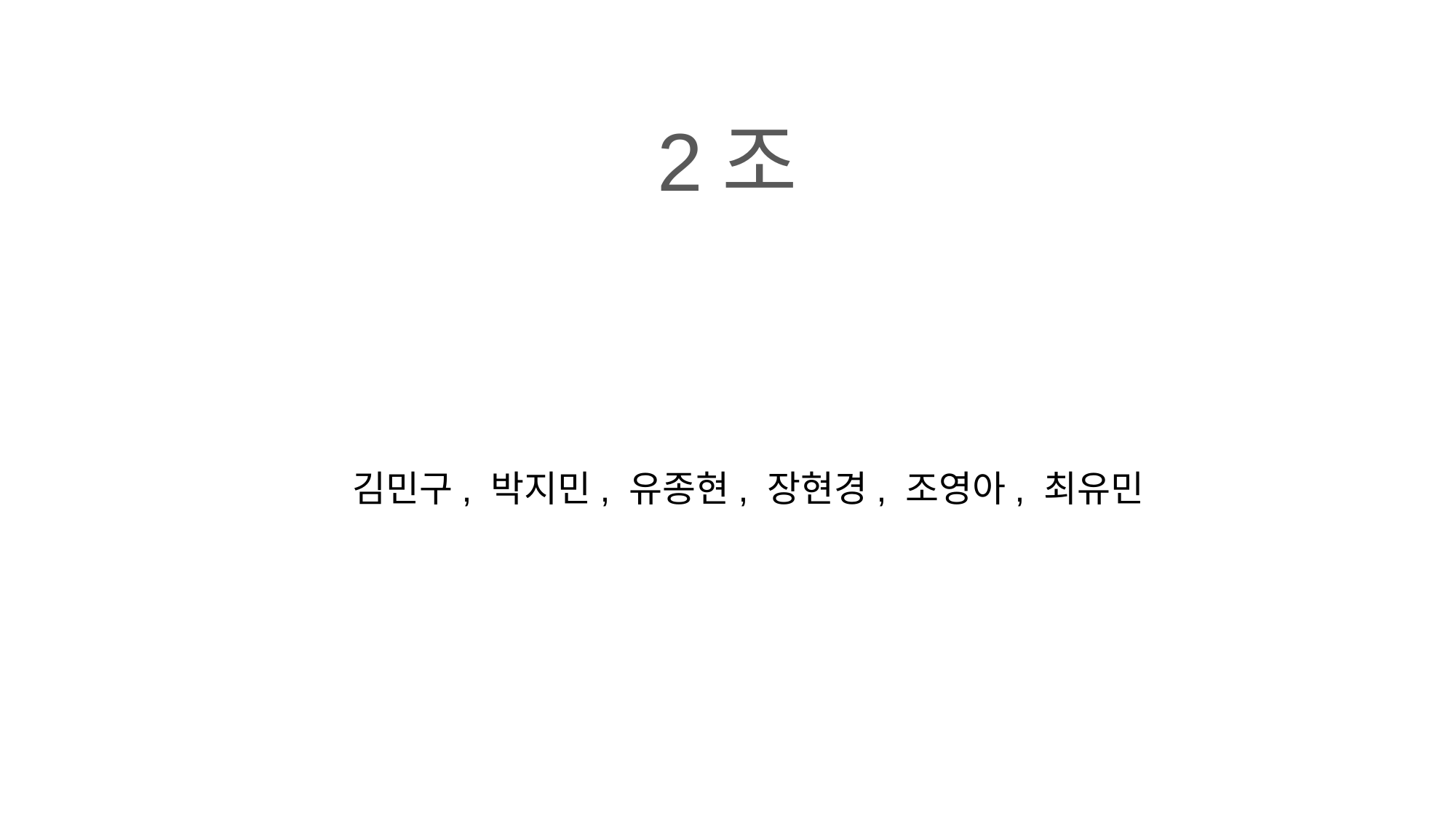

# 2조
김민구, 박지민, 유종현, 장현경, 조영아, 최유민